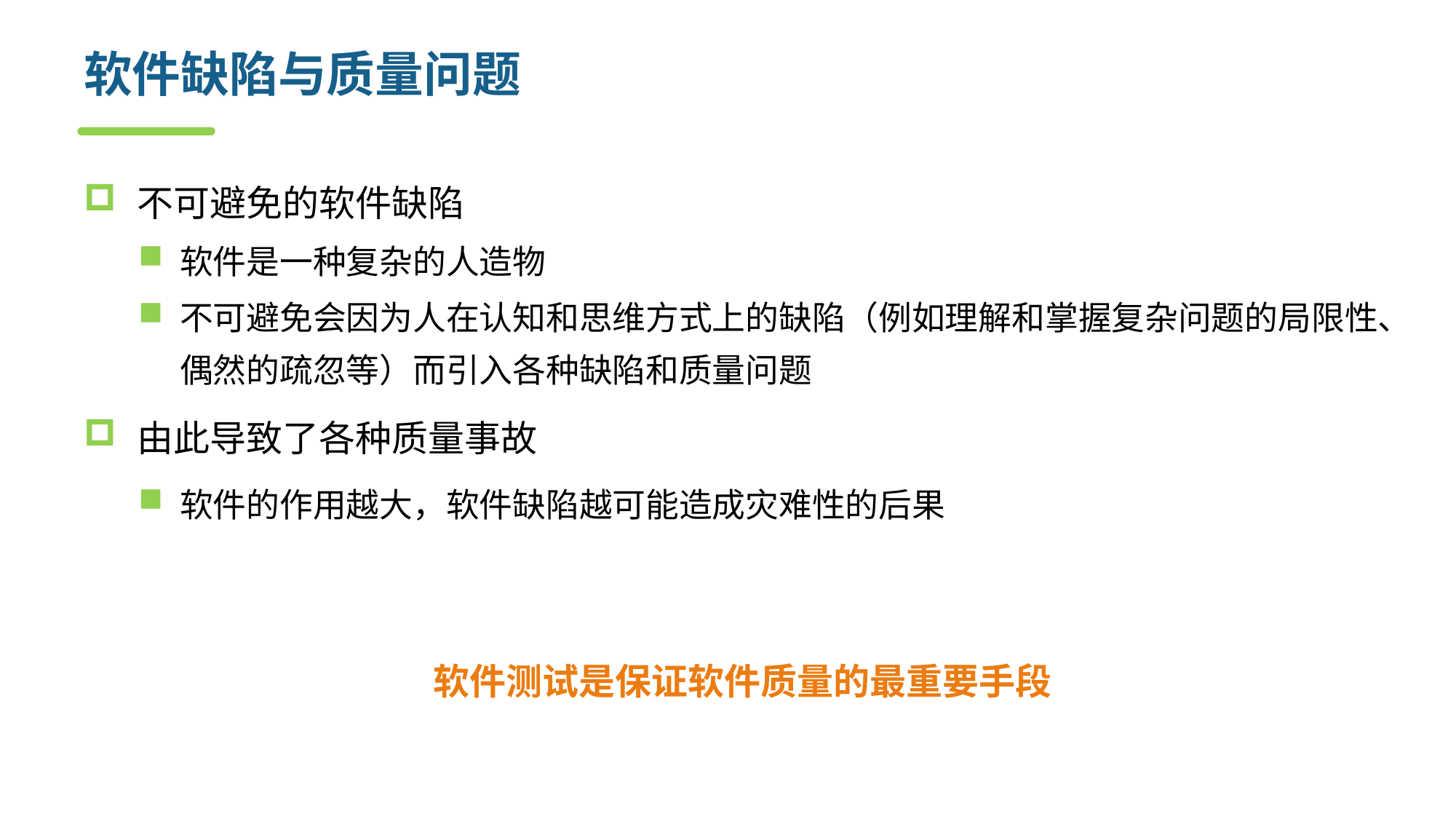

# 软件缺陷与质量问题
不可避免的软件缺陷
软件是一种复杂的人造物
不可避免会因为人在认知和思维方式上的缺陷（例如理解和掌握复杂问题的局限性、偶然的疏忽等）而引入各种缺陷和质量问题
由此导致了各种质量事故
软件的作用越大，软件缺陷越可能造成灾难性的后果

软件测试是保证软件质量的最重要手段
3